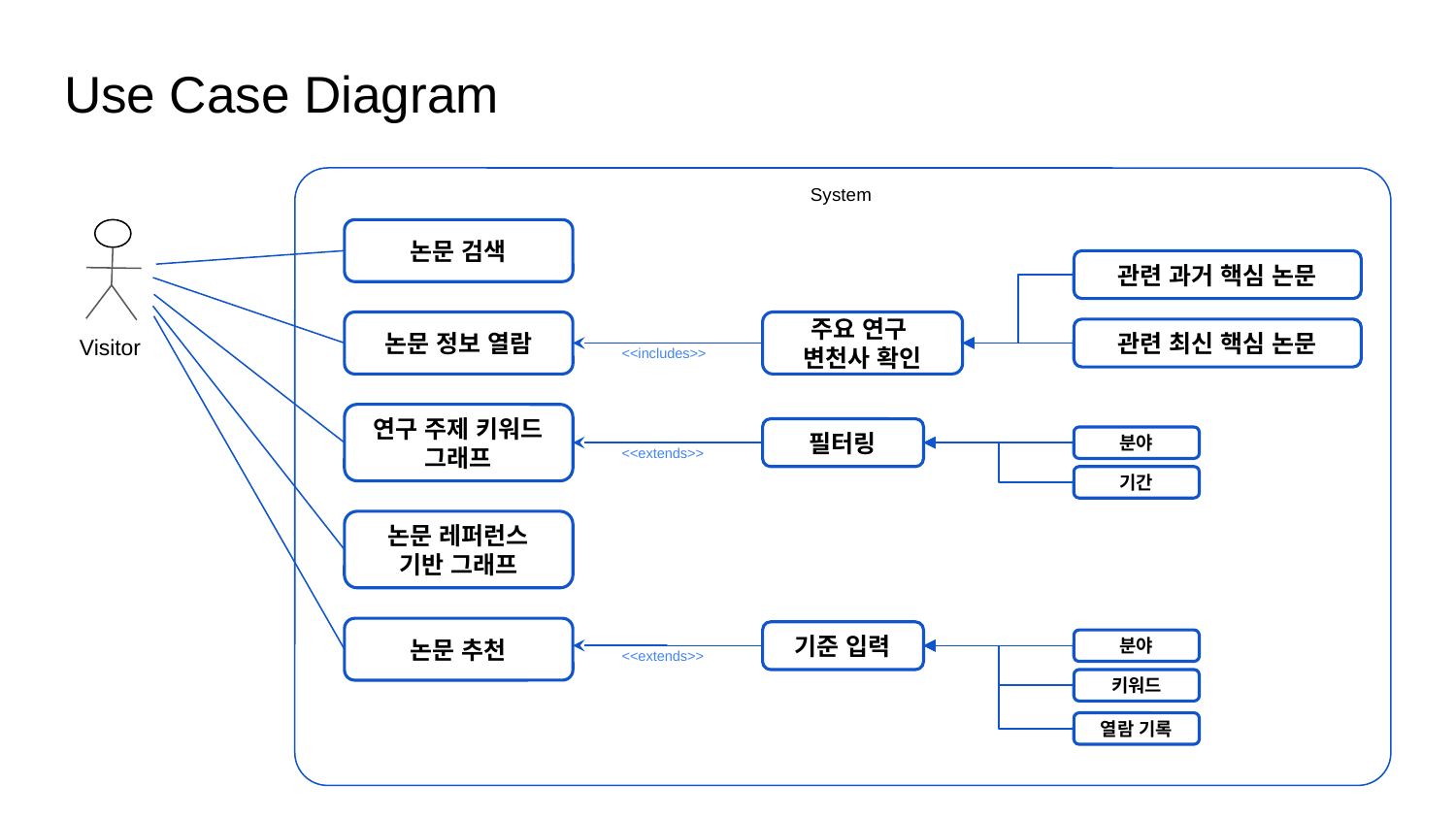

Use Case Diagram

System

논문 검색
관련 과거 핵심 논문
주요 연구
변천사 확인
논문 정보 열람
관련 최신 핵심 논문
Visitor
<<includes>>
연구 주제 키워드 그래프
필터링
분야
<<extends>>
기간
논문 레퍼런스 기반 그래프
논문 추천
기준 입력
분야
<<extends>>
키워드
열람 기록